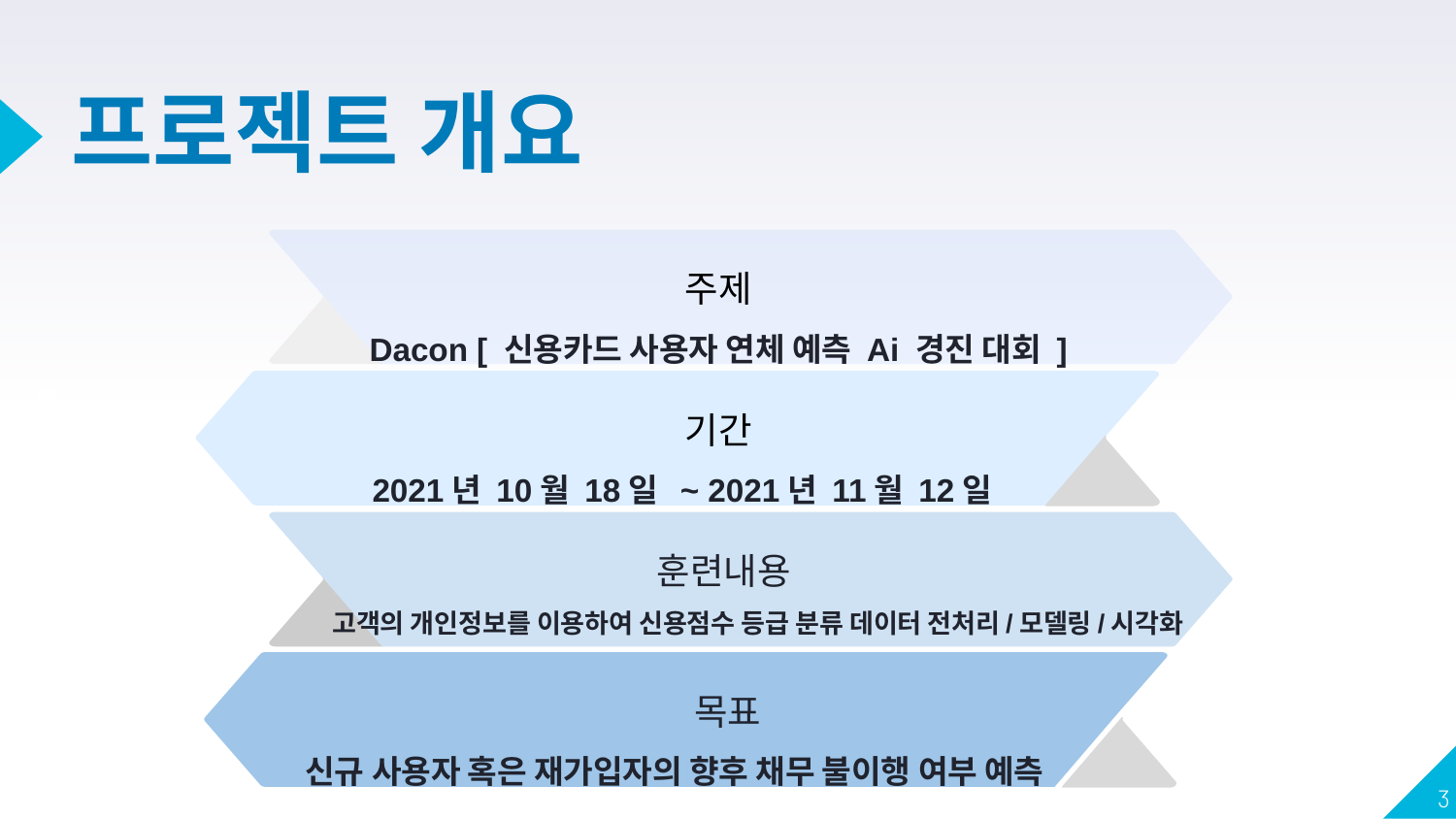

# 프로젝트 개요

주제
Dacon [ 신용카드 사용자 연체 예측 Ai 경진 대회 ]
1
기간
2021년 10월 18일  ~ 2021년 11월 12일
   훈련내용
고객의 개인정보를 이용하여 신용점수 등급 분류 데이터 전처리/모델링/시각화

  목표
신규 사용자 혹은 재가입자의 향후 채무 불이행 여부 예측

3